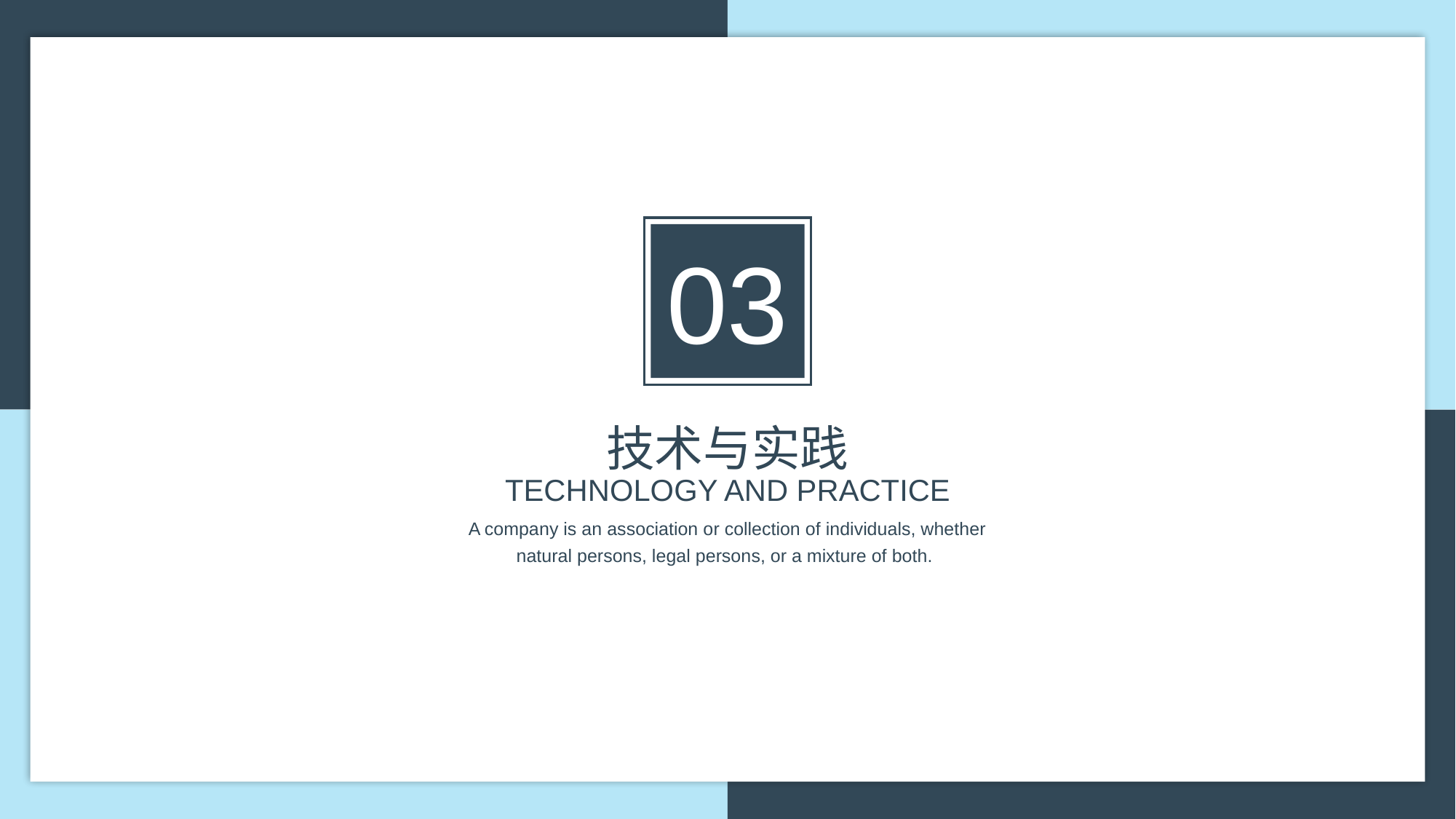

03
技术与实践

TECHNOLOGY AND PRACTICE
A company is an association or collection of individuals, whether natural persons, legal persons, or a mixture of both.